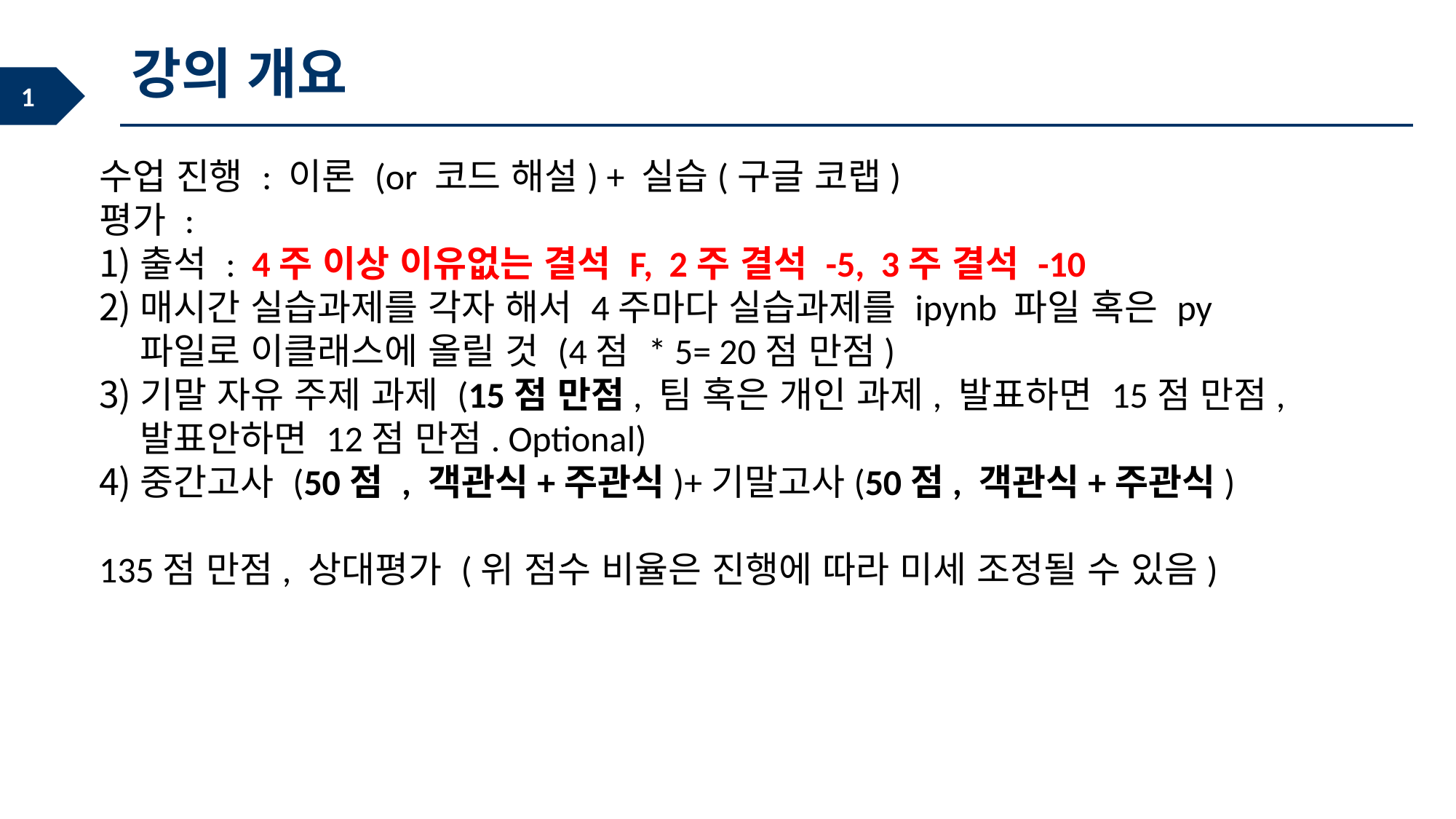

강의 개요
수업 진행 : 이론 (or 코드 해설) + 실습(구글 코랩)
평가 :
출석 :  4주 이상 이유없는 결석 F,  2주 결석 -5,  3주 결석 -10
매시간 실습과제를 각자 해서 4주마다 실습과제를 ipynb 파일 혹은 py 파일로 이클래스에 올릴 것 (4점 * 5= 20점 만점)
기말 자유 주제 과제 (15점 만점, 팀 혹은 개인 과제, 발표하면 15점 만점, 발표안하면 12점 만점. Optional)
중간고사 (50점 , 객관식+주관식)+기말고사(50점, 객관식+주관식)

135점 만점, 상대평가 (위 점수 비율은 진행에 따라 미세 조정될 수 있음)